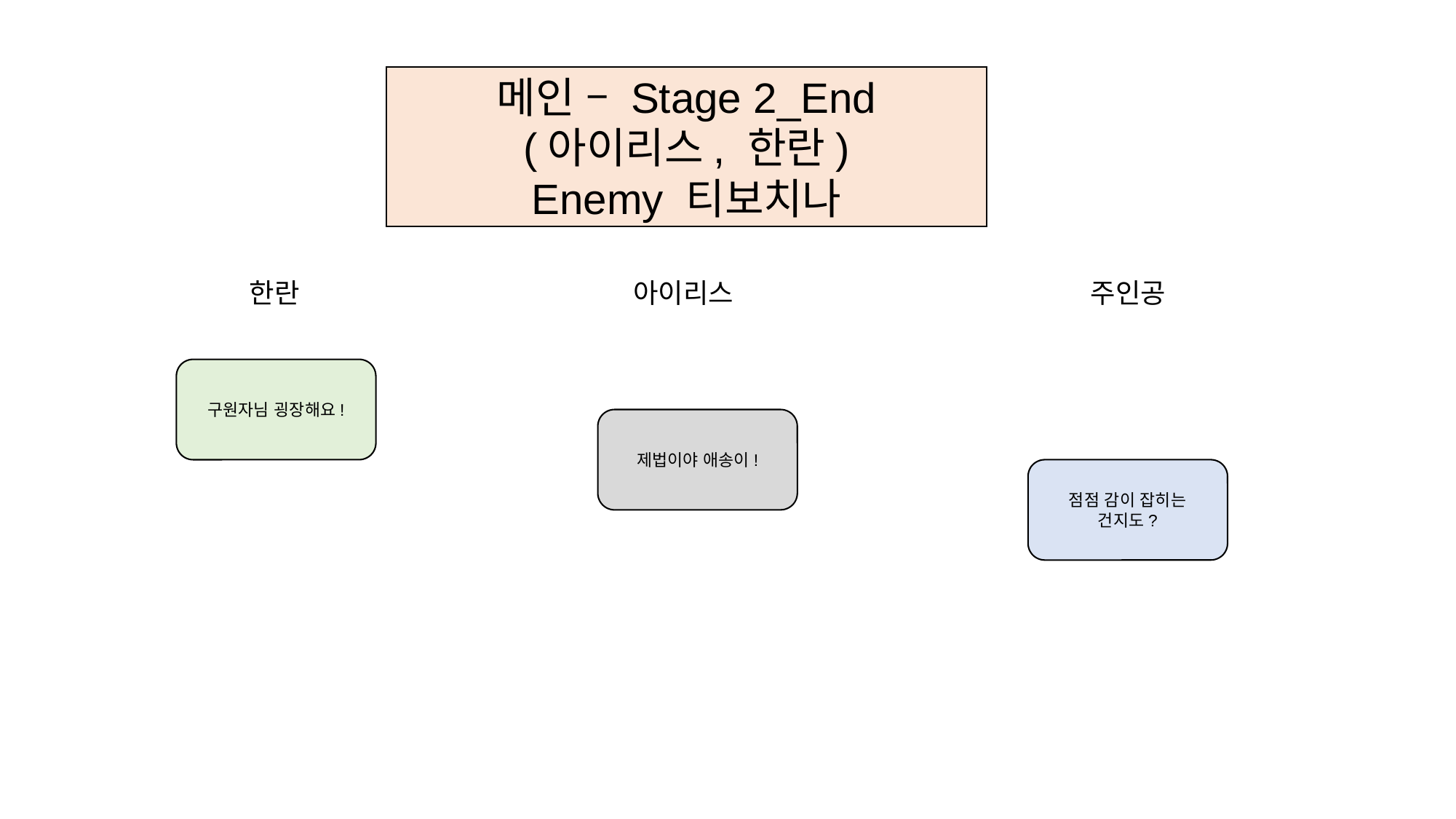

메인 – Stage 2_End
(아이리스, 한란)
Enemy 티보치나
한란
아이리스
주인공
구원자님 굉장해요!
제법이야 애송이!
점점 감이 잡히는 건지도?